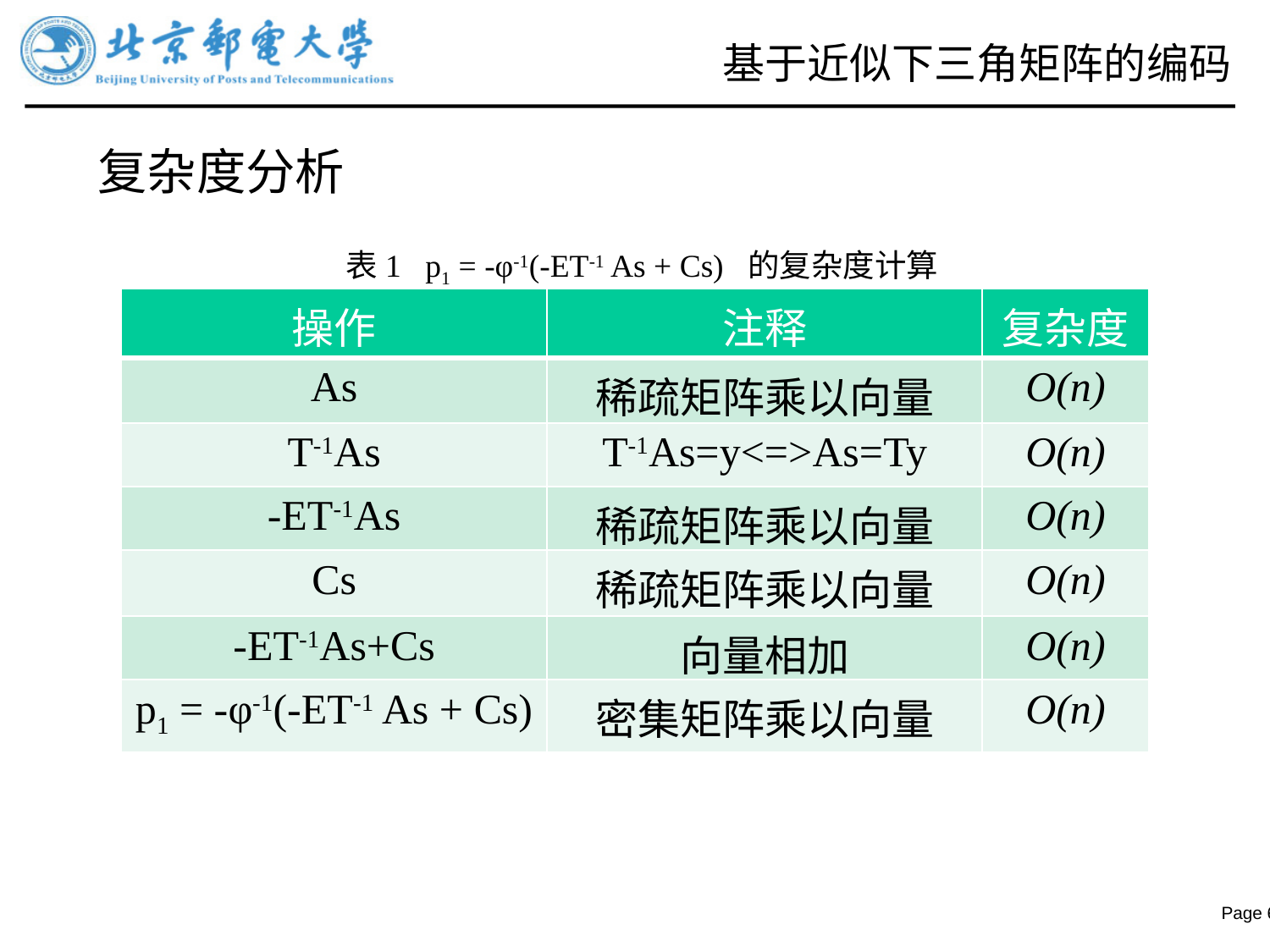

# 基于近似下三角矩阵的编码
复杂度分析

                                      表1   p1 = -φ-1(-ET-1 As + Cs)  的复杂度计算
| 操作 | 注释 | 复杂度 |
| --- | --- | --- |
| As | 稀疏矩阵乘以向量 | O(n) |
| T-1As | T-1As=y<=>As=Ty | O(n) |
| -ET-1As | 稀疏矩阵乘以向量 | O(n) |
| Cs | 稀疏矩阵乘以向量 | O(n) |
| -ET-1As+Cs | 向量相加 | O(n) |
| p1 = -φ-1(-ET-1 As + Cs) | 密集矩阵乘以向量 | O(n) |